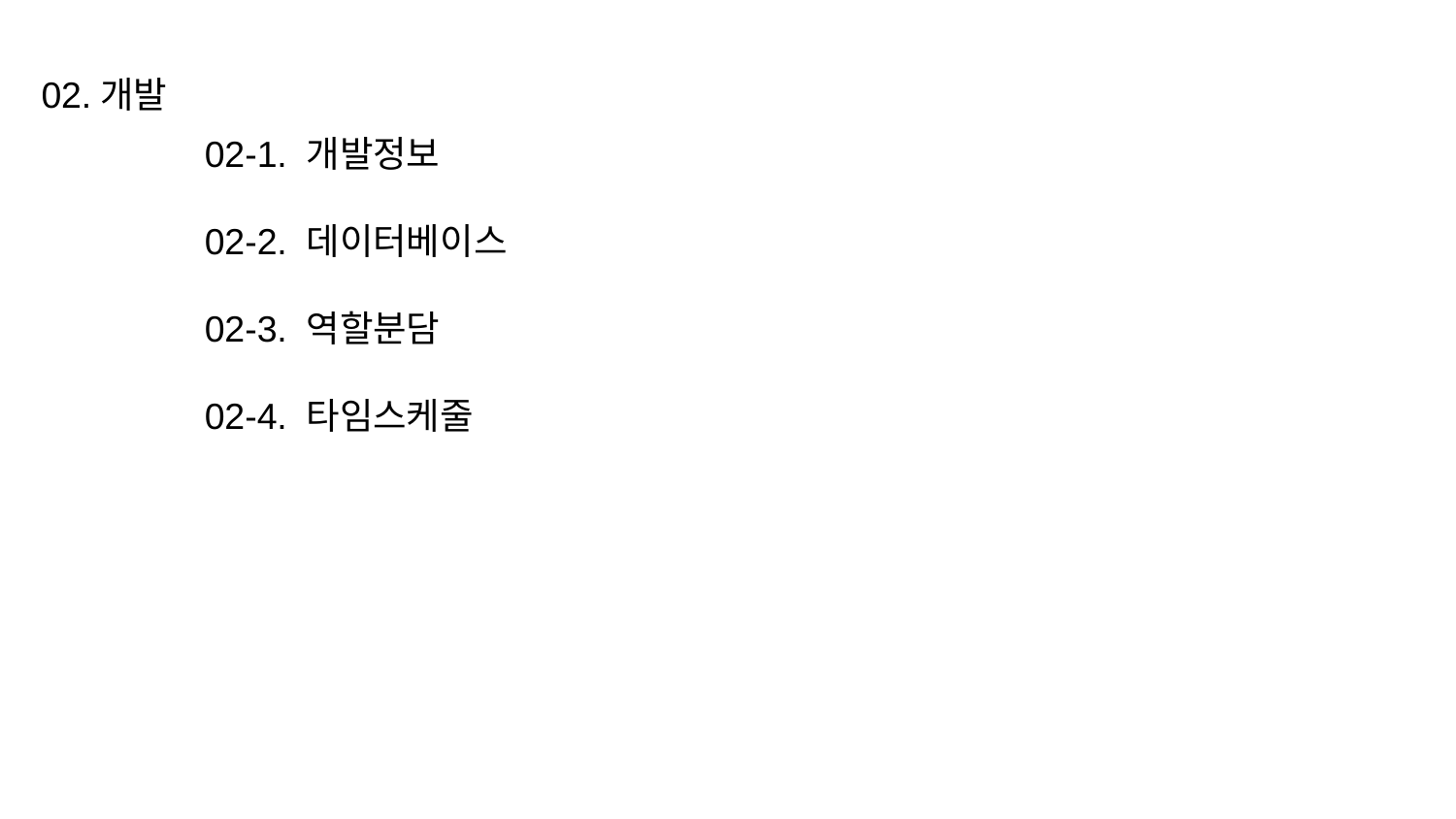

02.개발
02-1. 개발정보

02-2. 데이터베이스

02-3. 역할분담

02-4. 타임스케줄